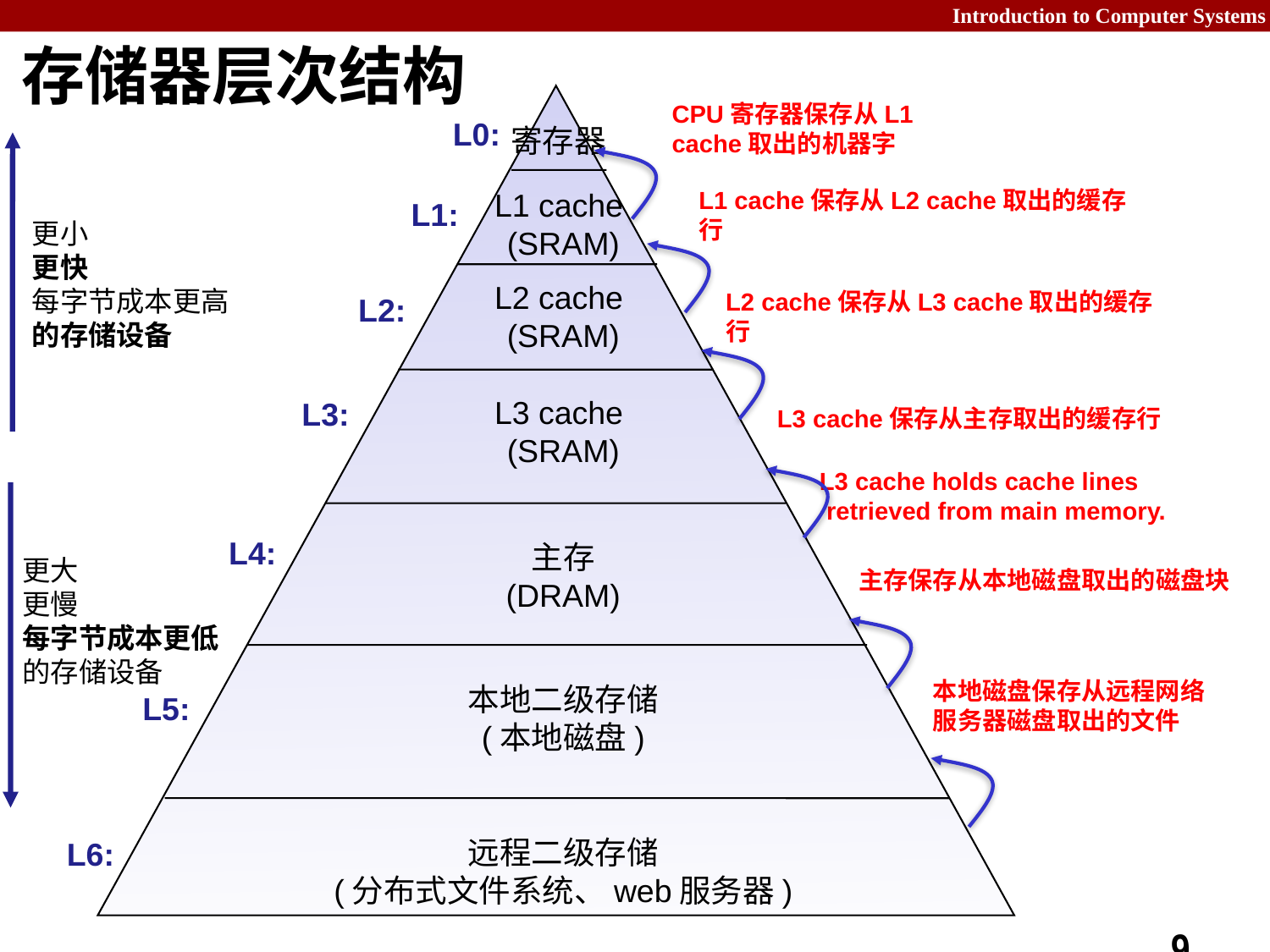

# 存储器层次结构

CPU寄存器保存从L1 cache取出的机器字
L0:
寄存器

L1 cache
(SRAM)
L1:
L1 cache保存从L2 cache取出的缓存行
更小
更快
每字节成本更高
的存储设备

L2 cache
(SRAM)
L2:
L2 cache保存从L3 cache取出的缓存行

L3 cache
(SRAM)
L3:
L3 cache保存从主存取出的缓存行
L3 cache holds cache lines
 retrieved from main memory.

L4:
主存
(DRAM)
更大
更慢
每字节成本更低
的存储设备
主存保存从本地磁盘取出的磁盘块

本地磁盘保存从远程网络服务器磁盘取出的文件
本地二级存储
(本地磁盘)
L5:

远程二级存储
(分布式文件系统、web服务器)
L6:
9